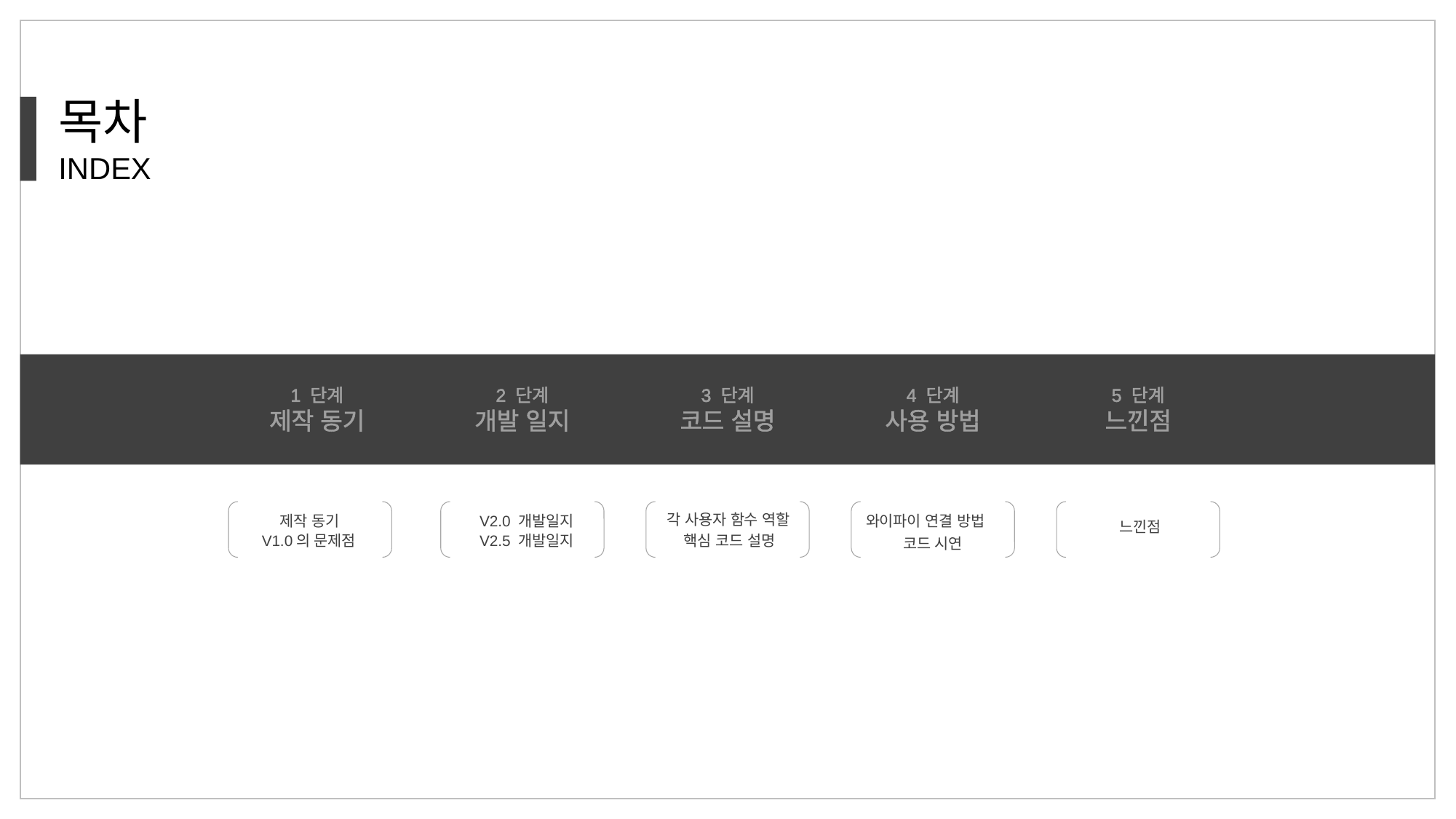

목차
INDEX

1 단계
제작 동기
2 단계
개발 일지
3 단계
코드 설명
4 단계
사용 방법
5 단계
느낀점

제작 동기
V1.0의 문제점

V2.0 개발일지
V2.5 개발일지

각 사용자 함수 역할
핵심 코드 설명

느낀점

와이파이 연결 방법
코드 시연